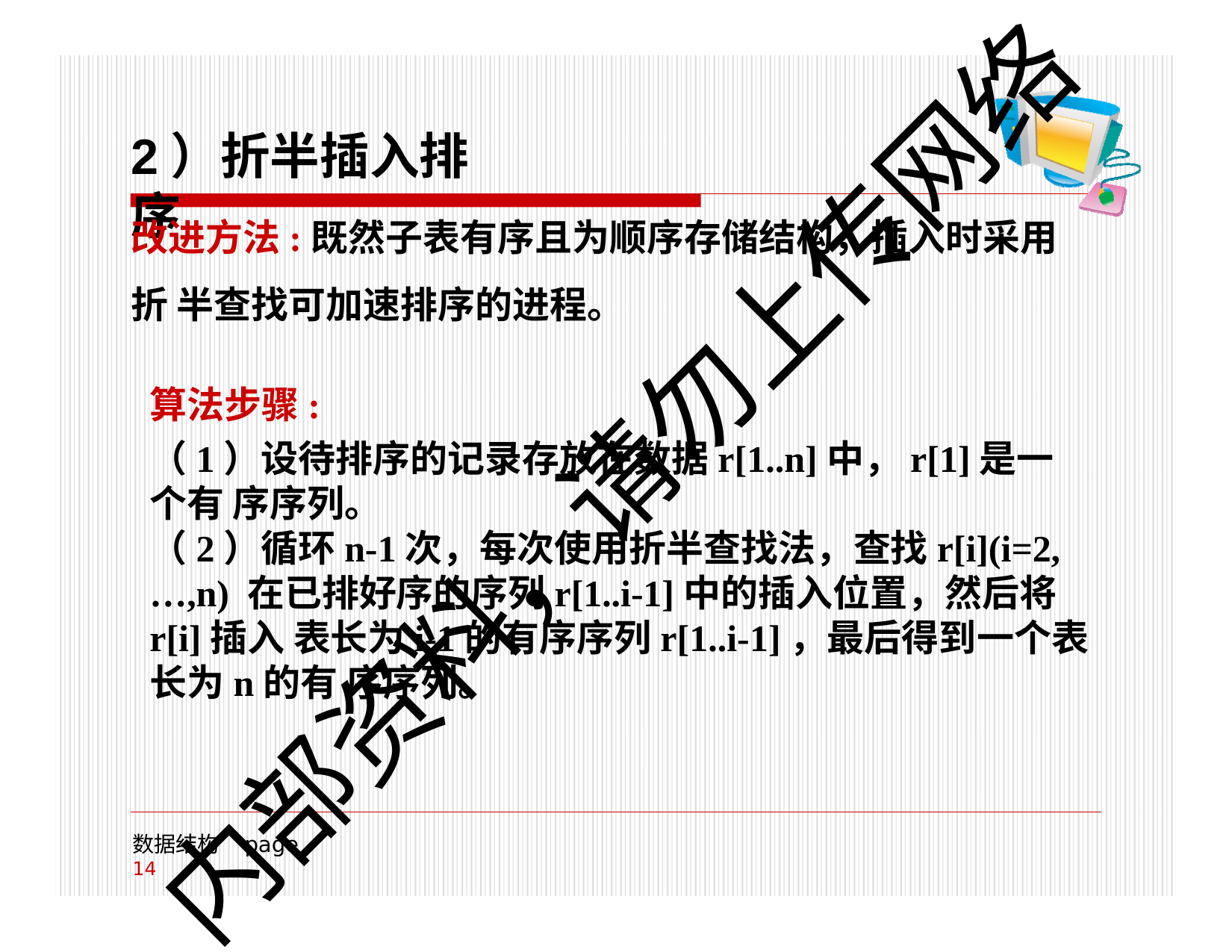

# 2）折半插入排序
改进方法:既然子表有序且为顺序存储结构，插入时采用折 半查找可加速排序的进程。

算法步骤:
（1）设待排序的记录存放在数据r[1..n]中，r[1]是一个有 序序列。
（2）循环n-1次，每次使用折半查找法，查找r[i](i=2,…,n) 在已排好序的序列r[1..i-1]中的插入位置，然后将r[i]插入 表长为i-1的有序序列r[1..i-1]，最后得到一个表长为n的有 序序列。

内部资料，请勿上传网络

数据结构	page 14